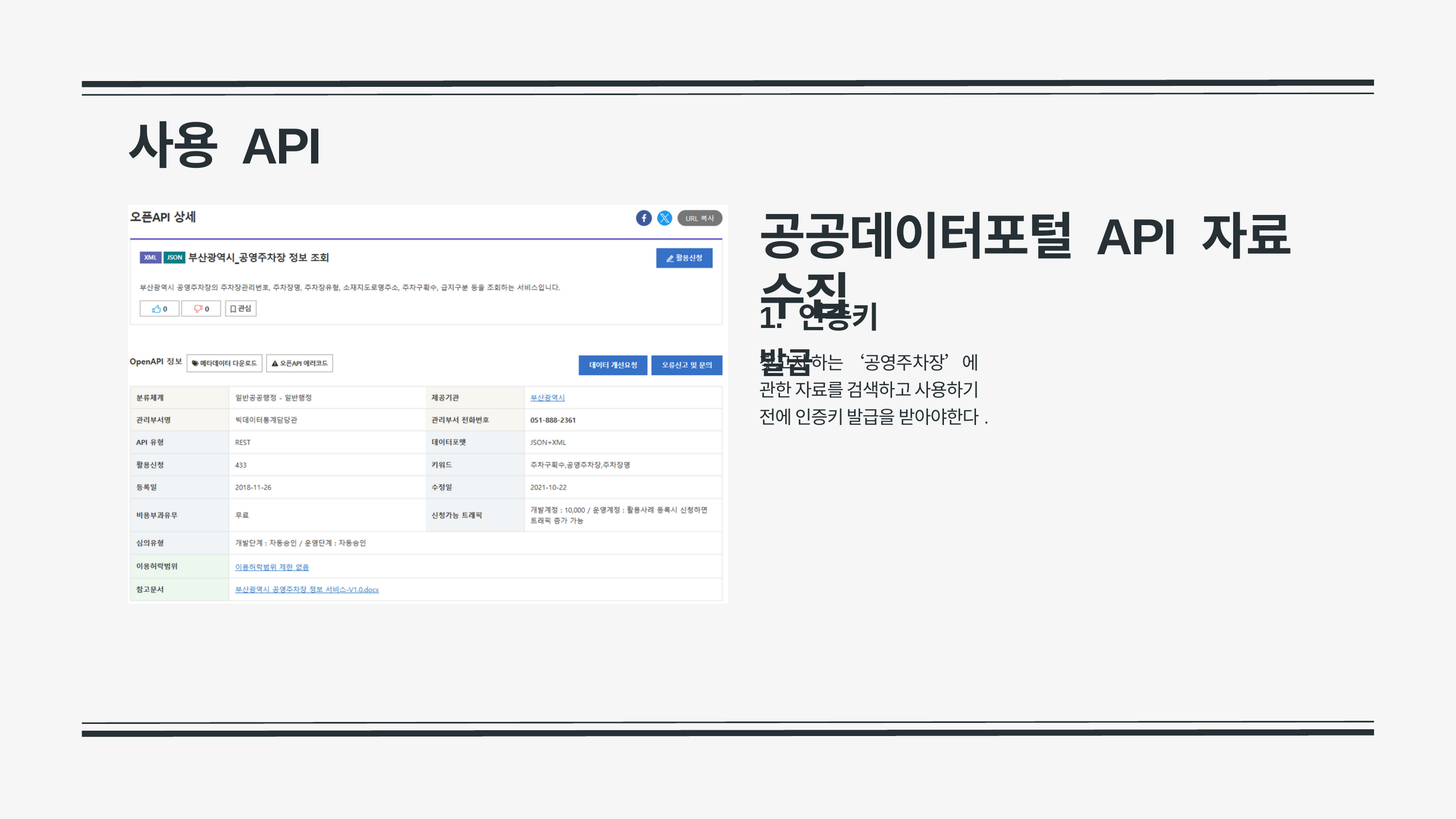

사용 API
공공데이터포털 API 자료 수집

1. 인증키 발급
찾고자 하는 ‘공영주차장’에 관한 자료를 검색하고 사용하기 전에 인증키 발급을 받아야한다.